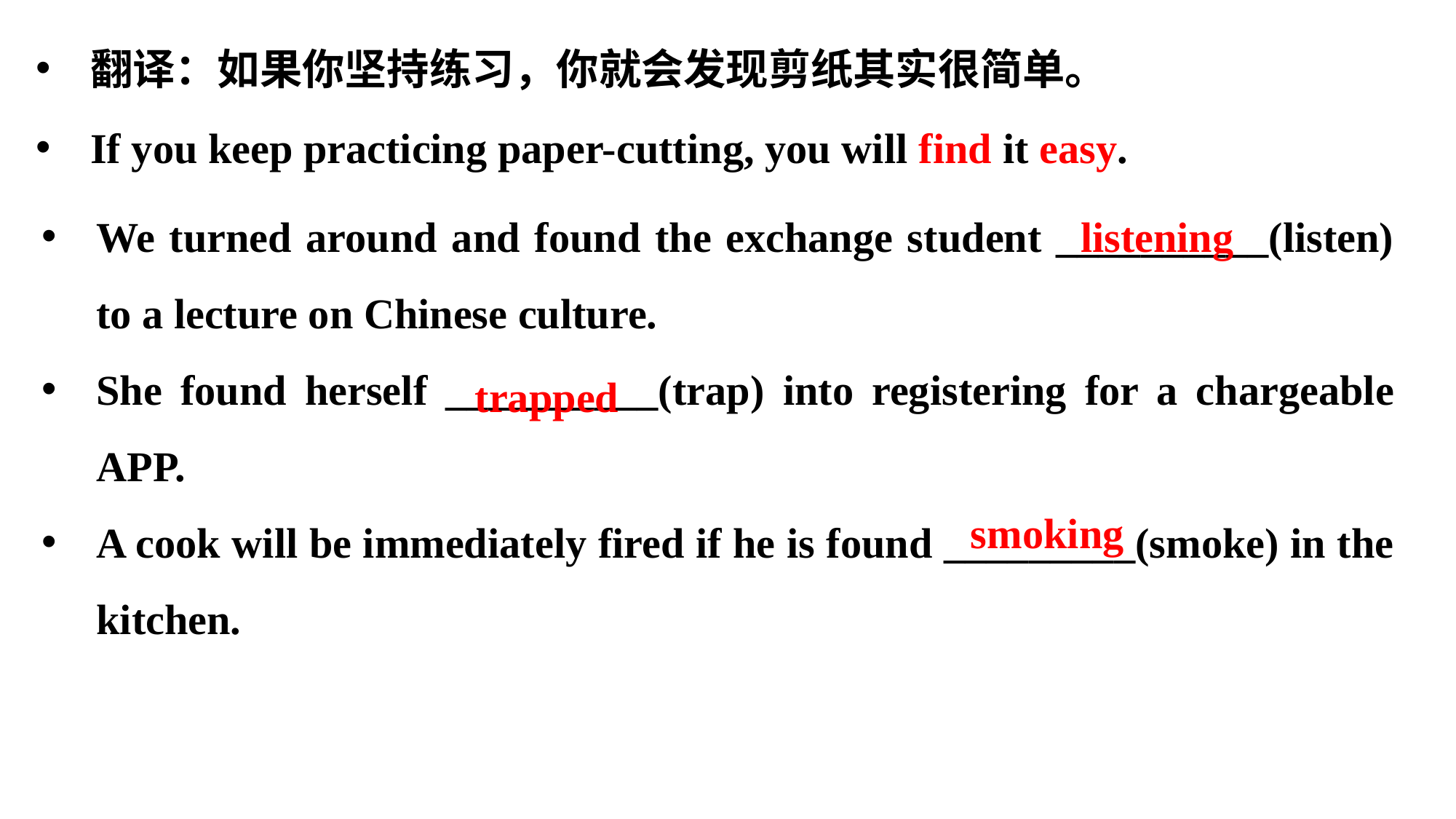

翻译：如果你坚持练习，你就会发现剪纸其实很简单。
If you keep practicing paper-cutting, you will find it easy.
listening
We turned around and found the exchange student __________(listen) to a lecture on Chinese culture.
She found herself __________(trap) into registering for a chargeable APP.
A cook will be immediately fired if he is found _________(smoke) in the kitchen.

trapped
smoking